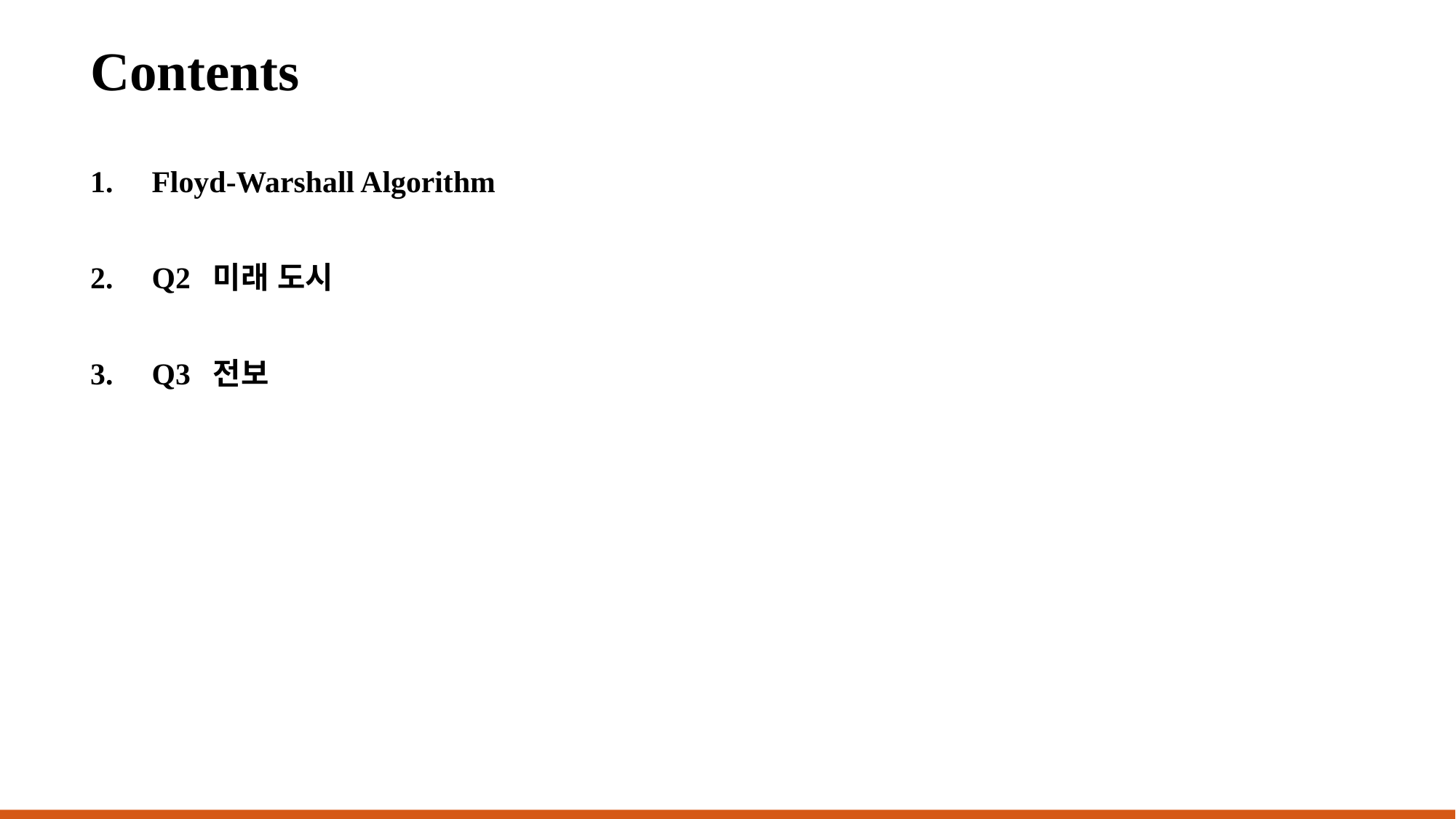

# Contents
Floyd-Warshall Algorithm

Q2  미래 도시

Q3  전보